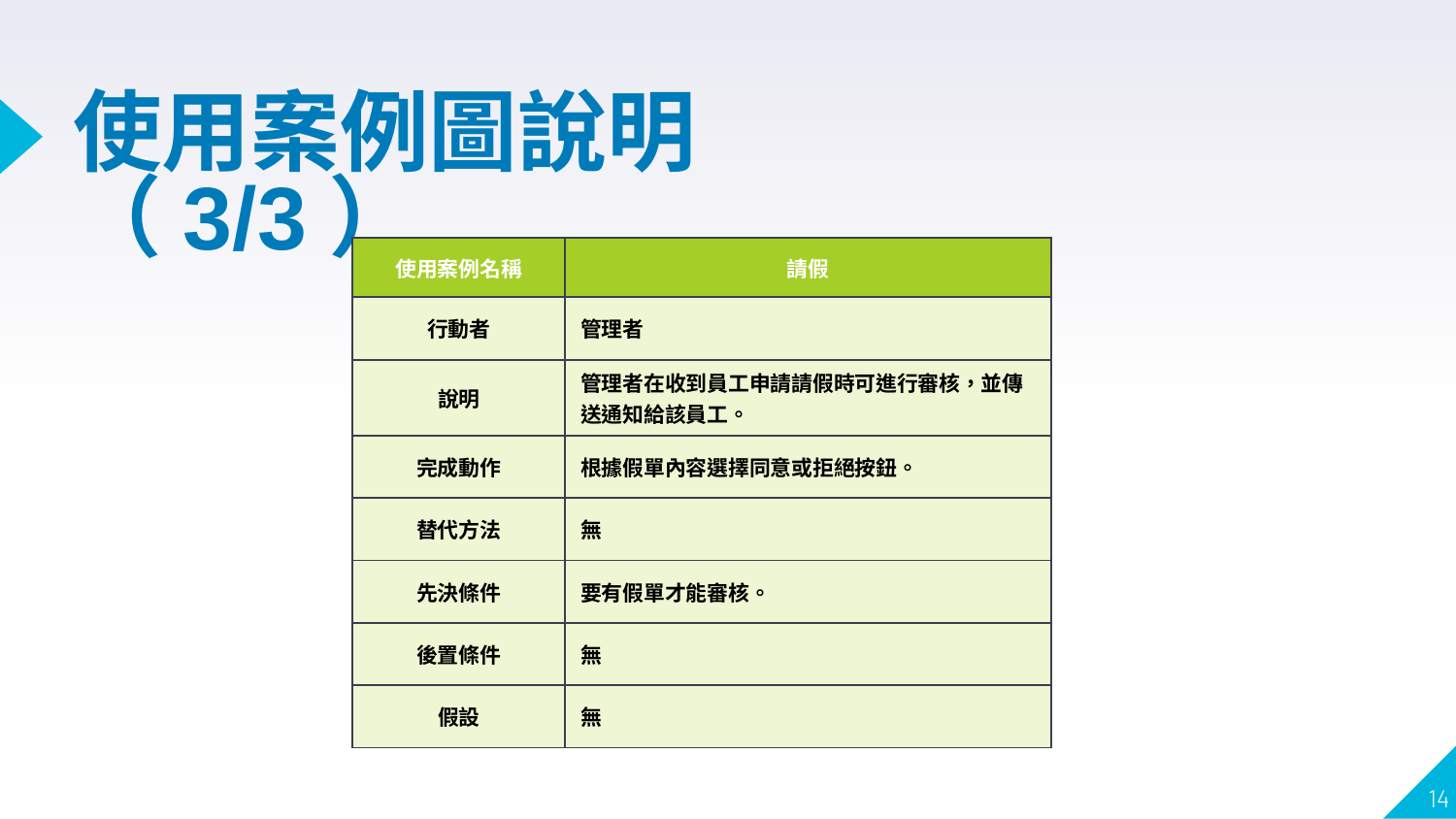

# 使用案例圖說明（3/3）
| 使用案例名稱 | 請假 |
| --- | --- |
| 行動者 | 管理者 |
| 說明 | 管理者在收到員工申請請假時可進行審核，並傳送通知給該員工。 |
| 完成動作 | 根據假單內容選擇同意或拒絕按鈕。 |
| 替代方法 | 無 |
| 先決條件 | 要有假單才能審核。 |
| 後置條件 | 無 |
| 假設 | 無 |
14